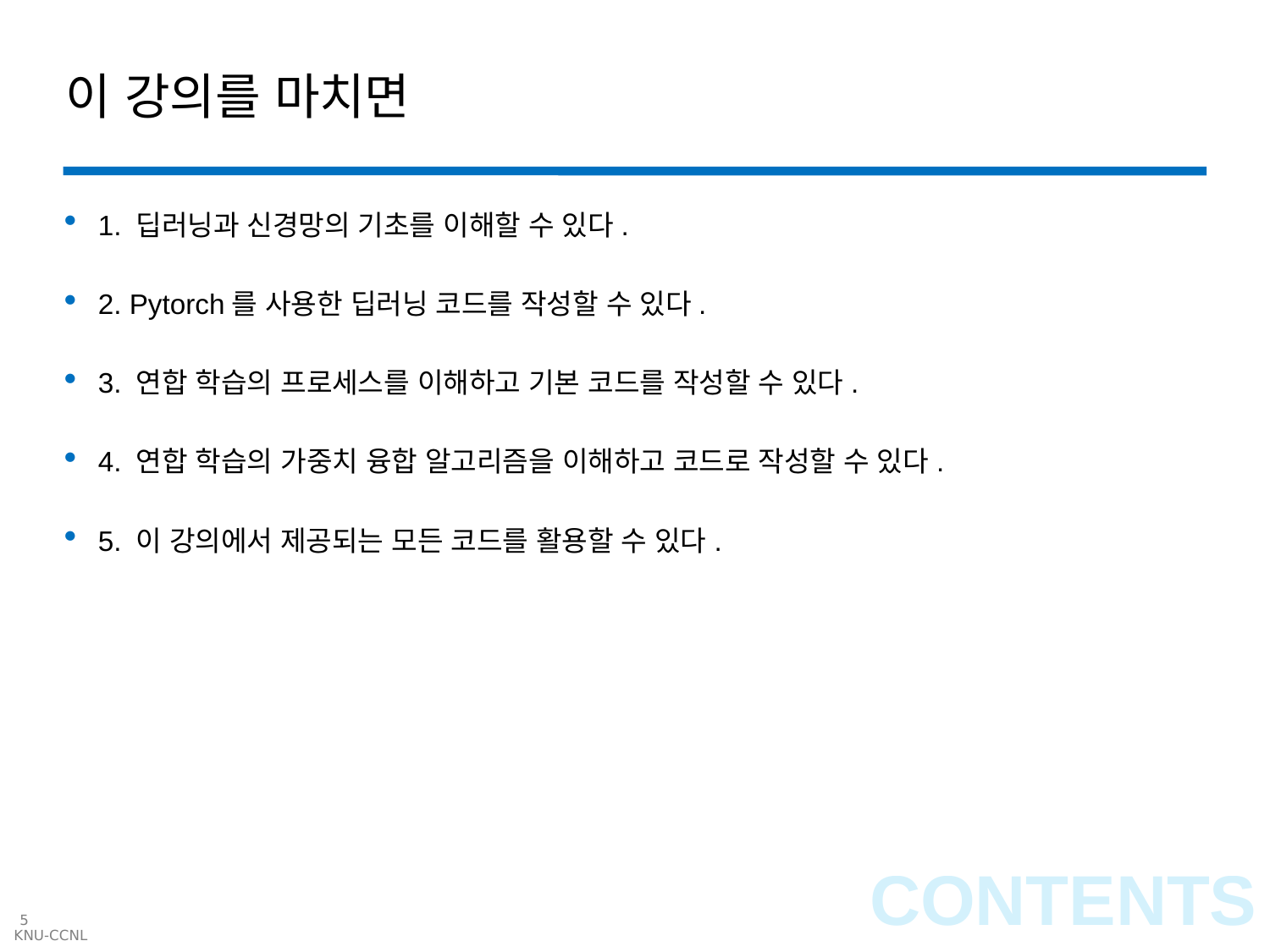

# 이 강의를 마치면
1. 딥러닝과 신경망의 기초를 이해할 수 있다.

2. Pytorch를 사용한 딥러닝 코드를 작성할 수 있다.

3. 연합 학습의 프로세스를 이해하고 기본 코드를 작성할 수 있다.

4. 연합 학습의 가중치 융합 알고리즘을 이해하고 코드로 작성할 수 있다.

5. 이 강의에서 제공되는 모든 코드를 활용할 수 있다.

CONTENTS